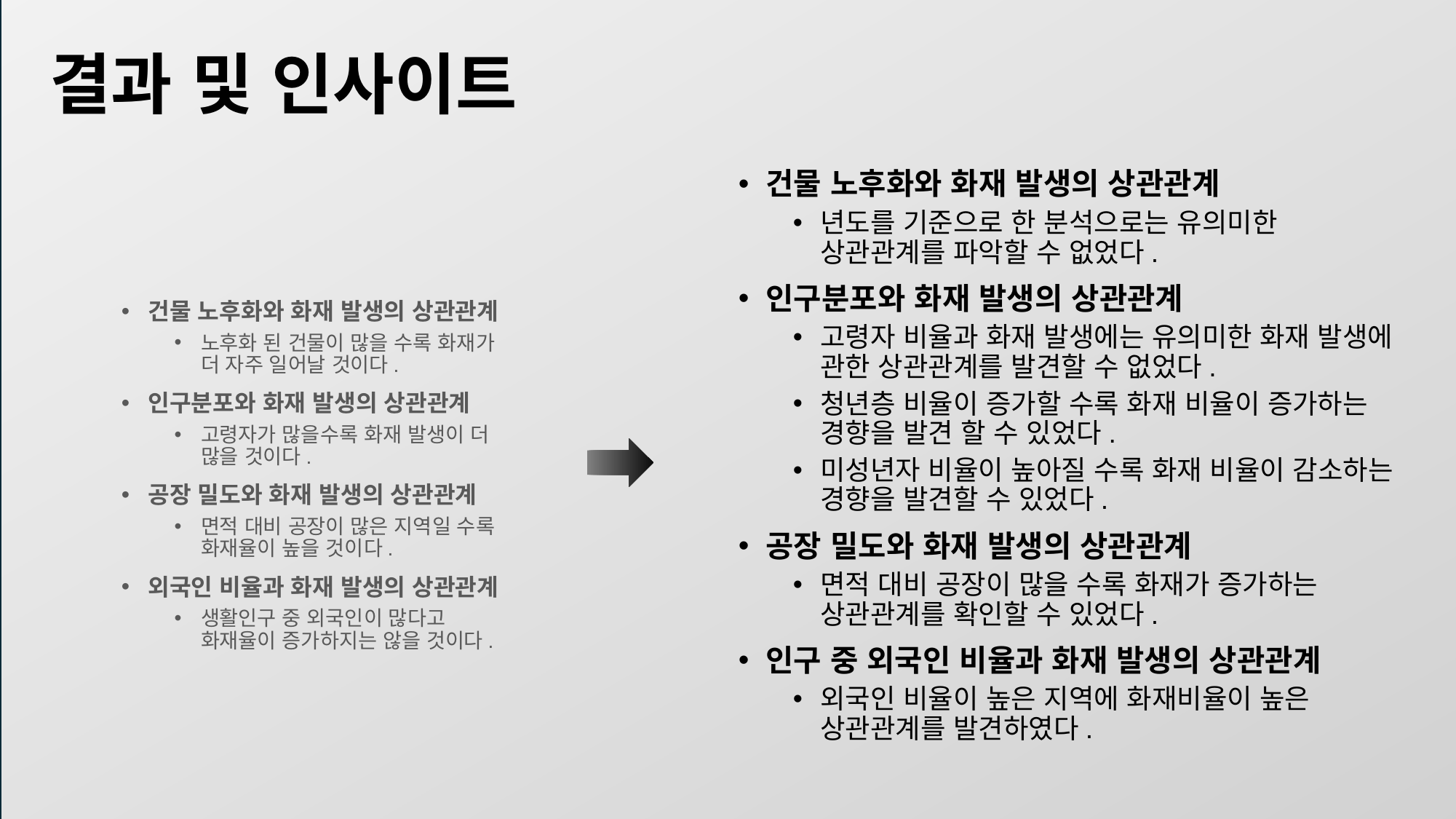

# 결과 및 인사이트
건물 노후화와 화재 발생의 상관관계
년도를 기준으로 한 분석으로는 유의미한
상관관계를 파악할 수 없었다.
인구분포와 화재 발생의 상관관계
고령자 비율과 화재 발생에는 유의미한 화재 발생에 관한 상관관계를 발견할 수 없었다.
청년층 비율이 증가할 수록 화재 비율이 증가하는 경향을 발견 할 수 있었다.
미성년자 비율이 높아질 수록 화재 비율이 감소하는 경향을 발견할 수 있었다.
공장 밀도와 화재 발생의 상관관계
면적 대비 공장이 많을 수록 화재가 증가하는 상관관계를 확인할 수 있었다.
인구 중 외국인 비율과 화재 발생의 상관관계
외국인 비율이 높은 지역에 화재비율이 높은 상관관계를 발견하였다.
건물 노후화와 화재 발생의 상관관계
노후화 된 건물이 많을 수록 화재가 더 자주 일어날 것이다.
인구분포와 화재 발생의 상관관계
고령자가 많을수록 화재 발생이 더 많을 것이다.
공장 밀도와 화재 발생의 상관관계
면적 대비 공장이 많은 지역일 수록 화재율이 높을 것이다.
외국인 비율과 화재 발생의 상관관계
생활인구 중 외국인이 많다고 화재율이 증가하지는 않을 것이다.